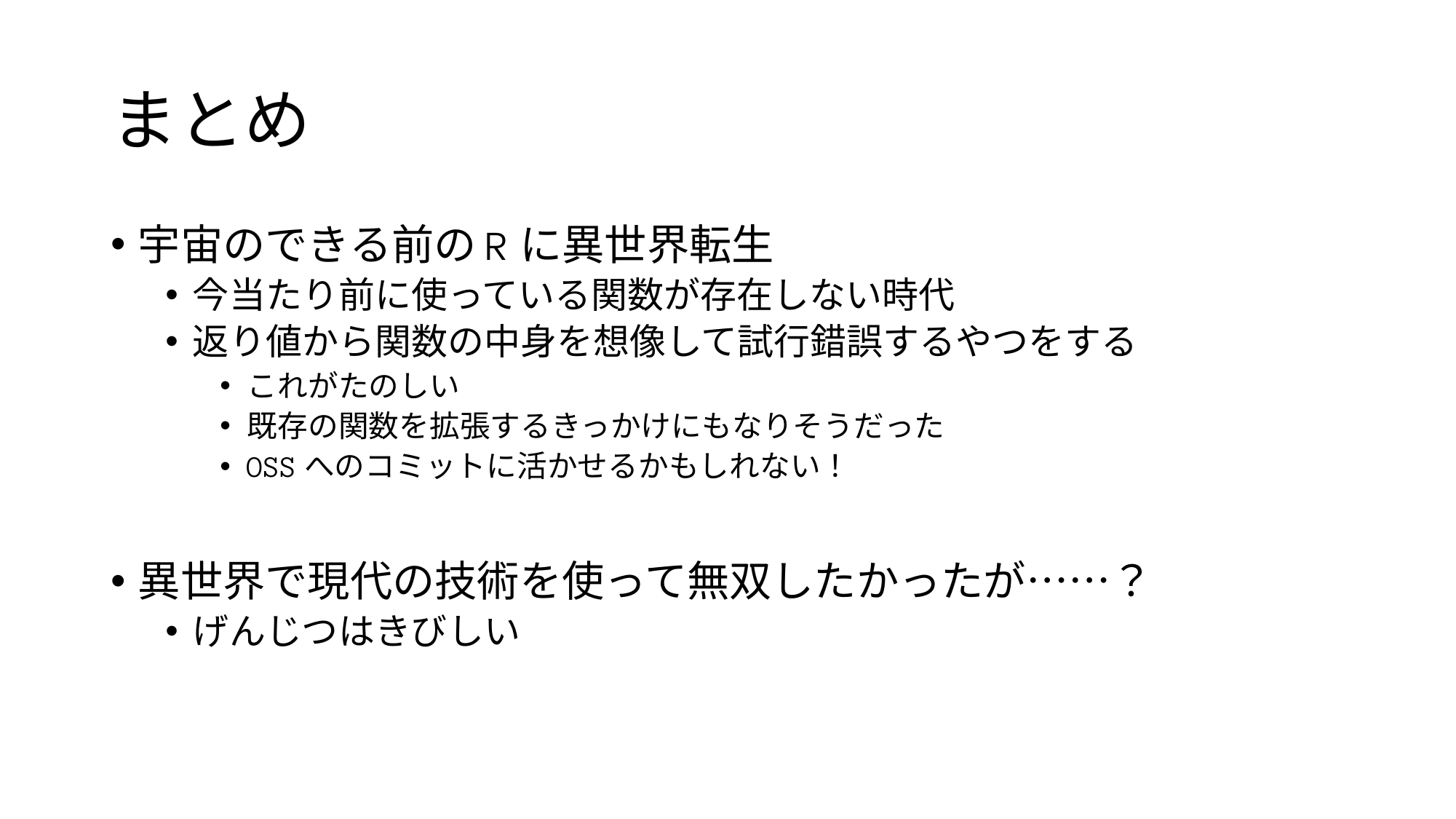

# まとめ
宇宙のできる前のRに異世界転生
今当たり前に使っている関数が存在しない時代
返り値から関数の中身を想像して試行錯誤するやつをする
これがたのしい
既存の関数を拡張するきっかけにもなりそうだった
OSSへのコミットに活かせるかもしれない！

異世界で現代の技術を使って無双したかったが……？
げんじつはきびしい